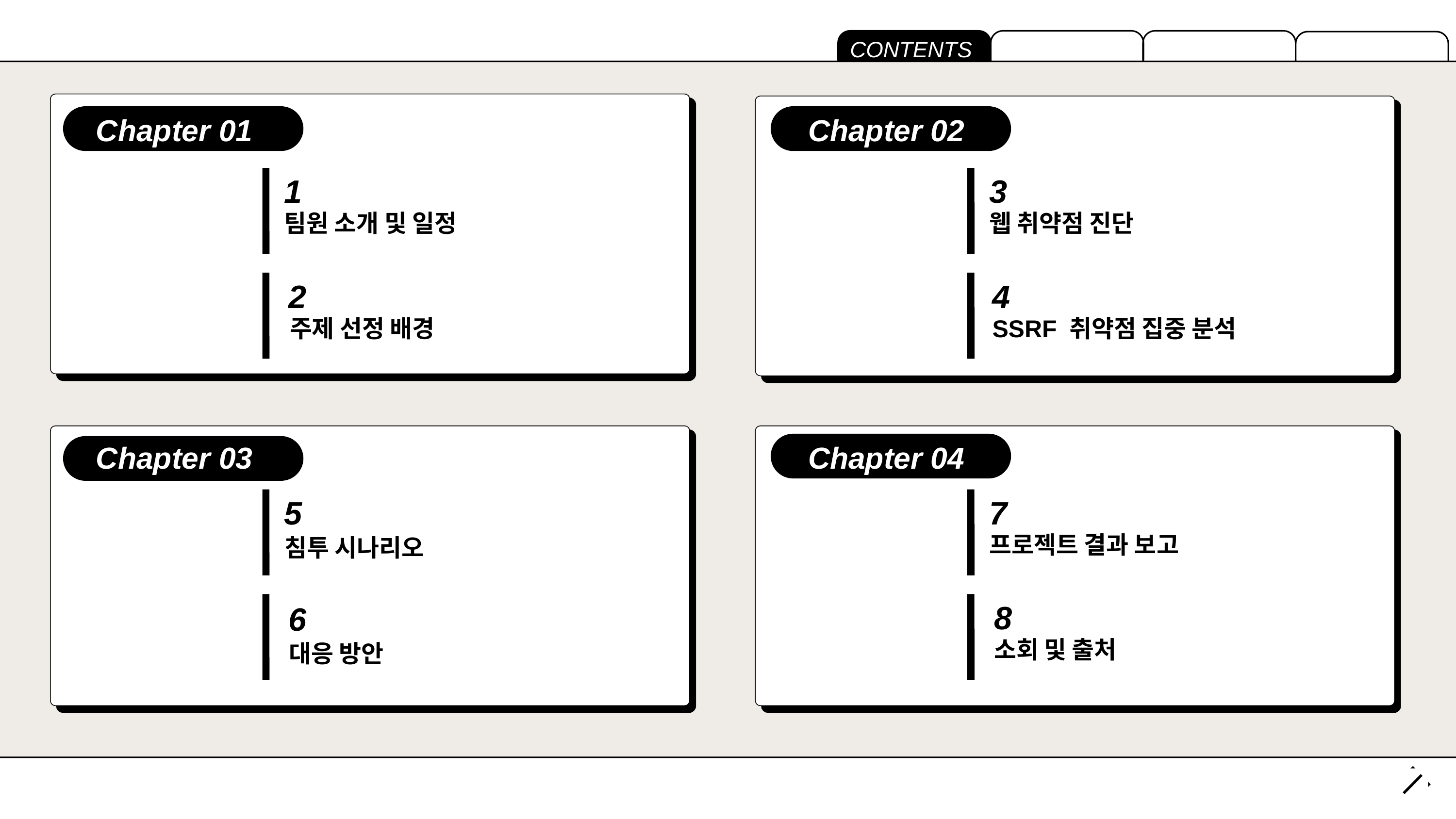

CONTENTS

Chapter 01
Chapter 02

1

팀원 소개 및 일정
2

주제 선정 배경
3

웹 취약점 진단
4

SSRF 취약점 집중 분석

Chapter 03
Chapter 04

5

침투 시나리오
6

대응 방안
7

프로젝트 결과 보고
8

소회 및 출처